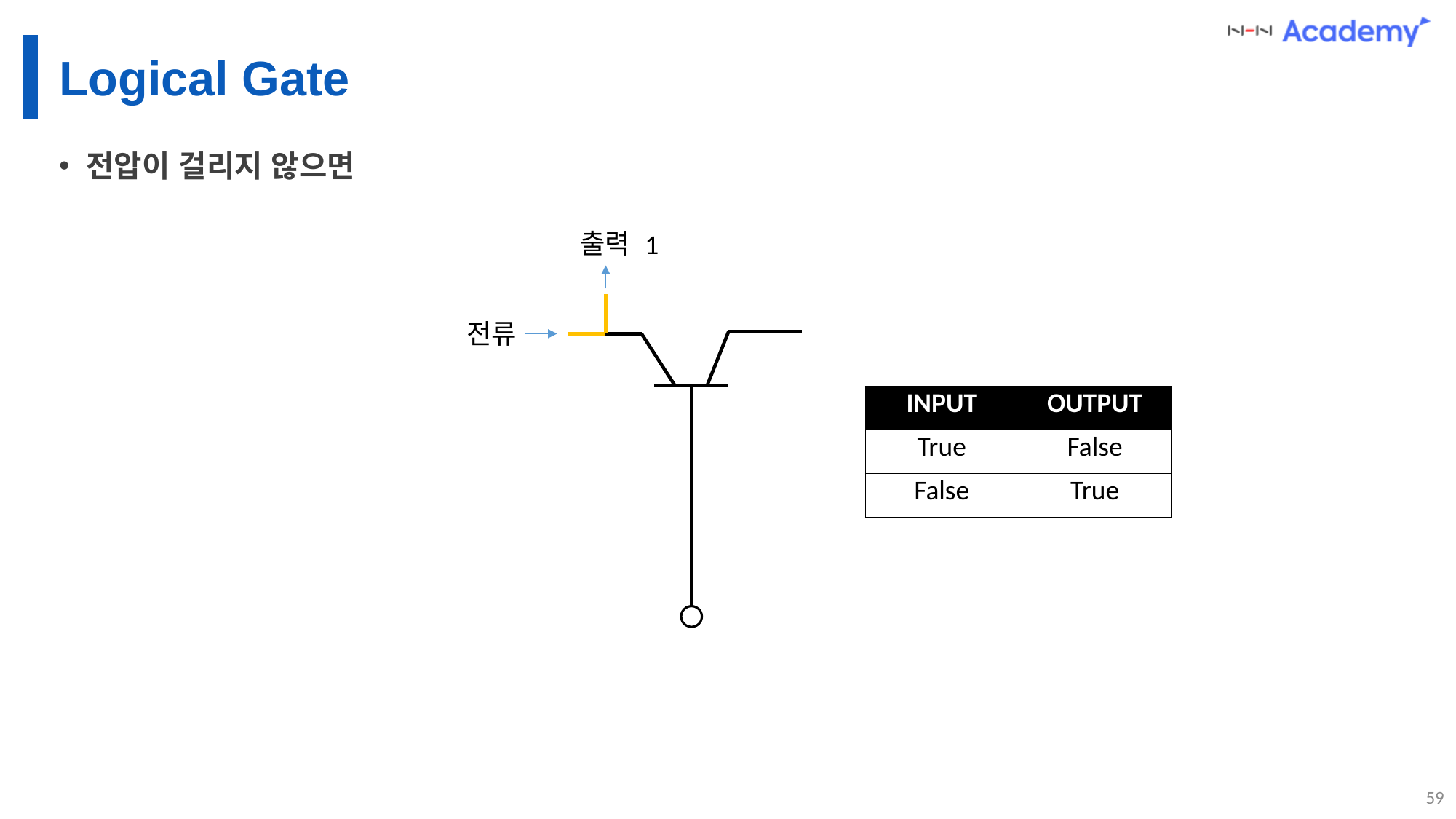

# Logical Gate
전압이 걸리지 않으면
출력
1
전류
| INPUT | OUTPUT |
| --- | --- |
| True | False |
| False | True |

59